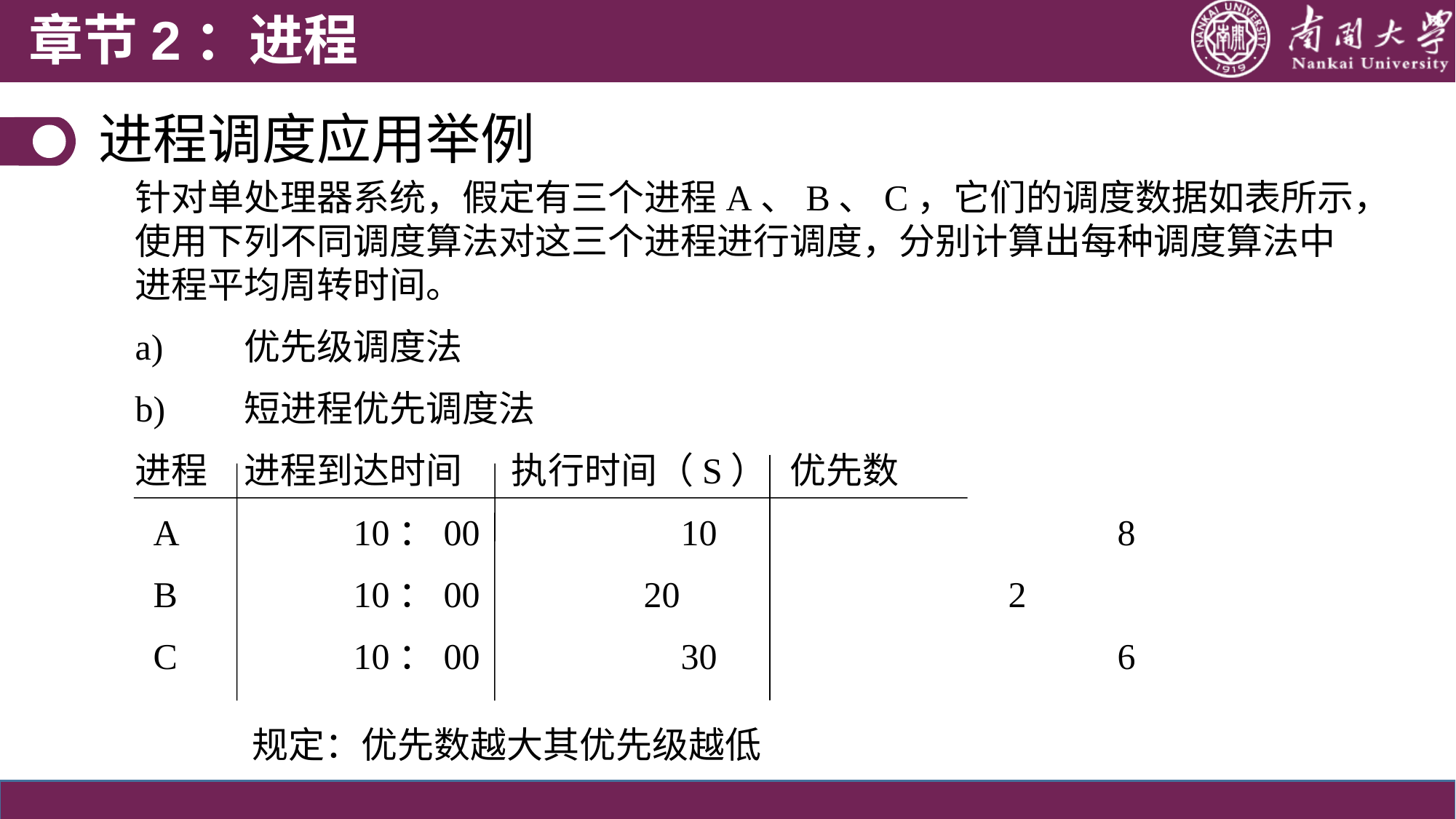

章节2：进程
进程调度应用举例

针对单处理器系统，假定有三个进程A、B、C，它们的调度数据如表所示，使用下列不同调度算法对这三个进程进行调度，分别计算出每种调度算法中进程平均周转时间。
a)	优先级调度法
b)	短进程优先调度法
进程	进程到达时间      执行时间（S）	优先数
  A	  	10：00	         	10	                 		8
  B	  	10：00                  20	                 		2
  C	  	10：00	         	30	                 		6

规定：优先数越大其优先级越低